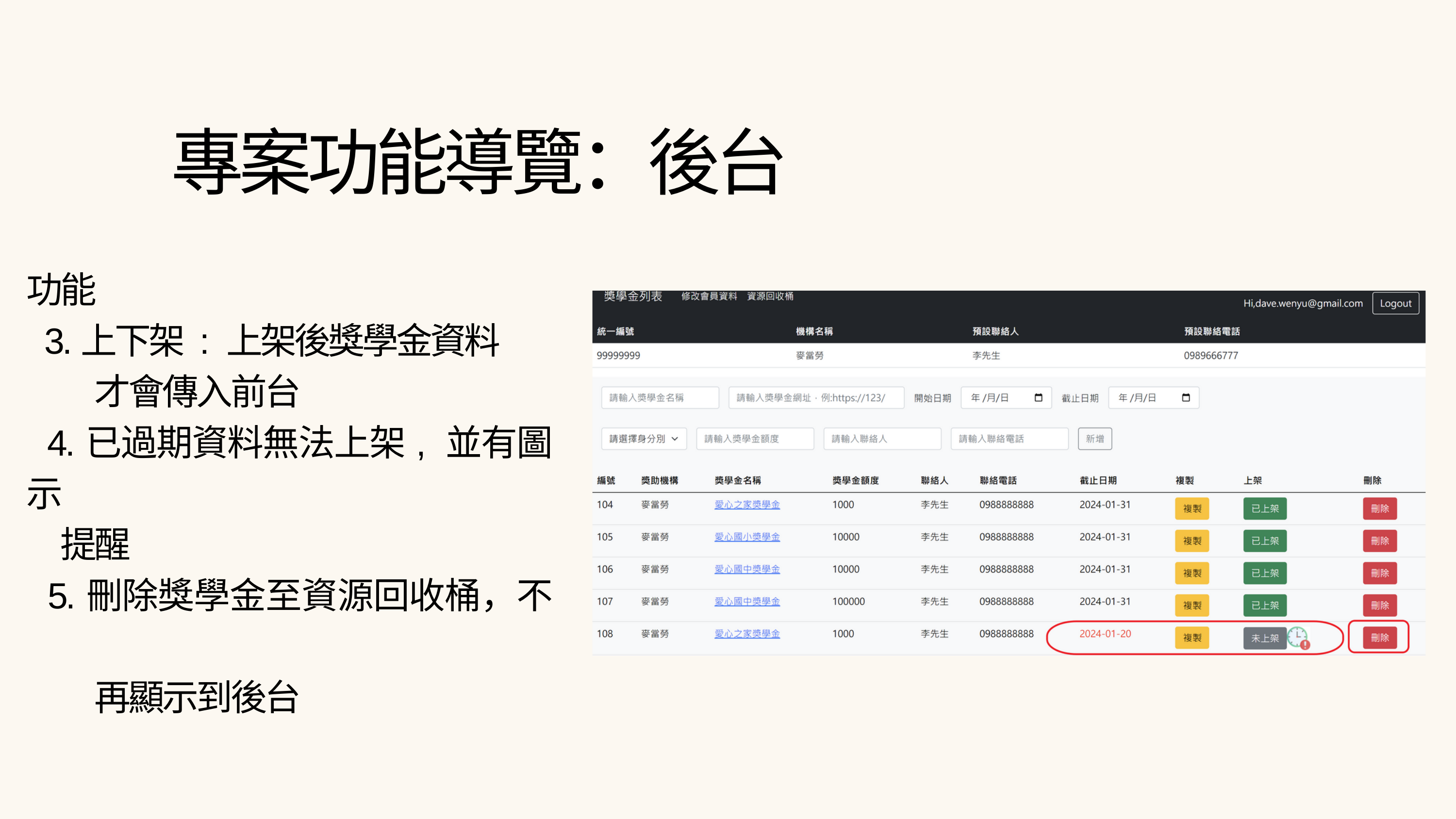

專案功能導覽：後台
功能
  3.上下架 : 上架後獎學金資料
　　才會傳入前台
  4.已過期資料無法上架, 並有圖示
    提醒
  5.刪除獎學金至資源回收桶，不
　　再顯示到後台